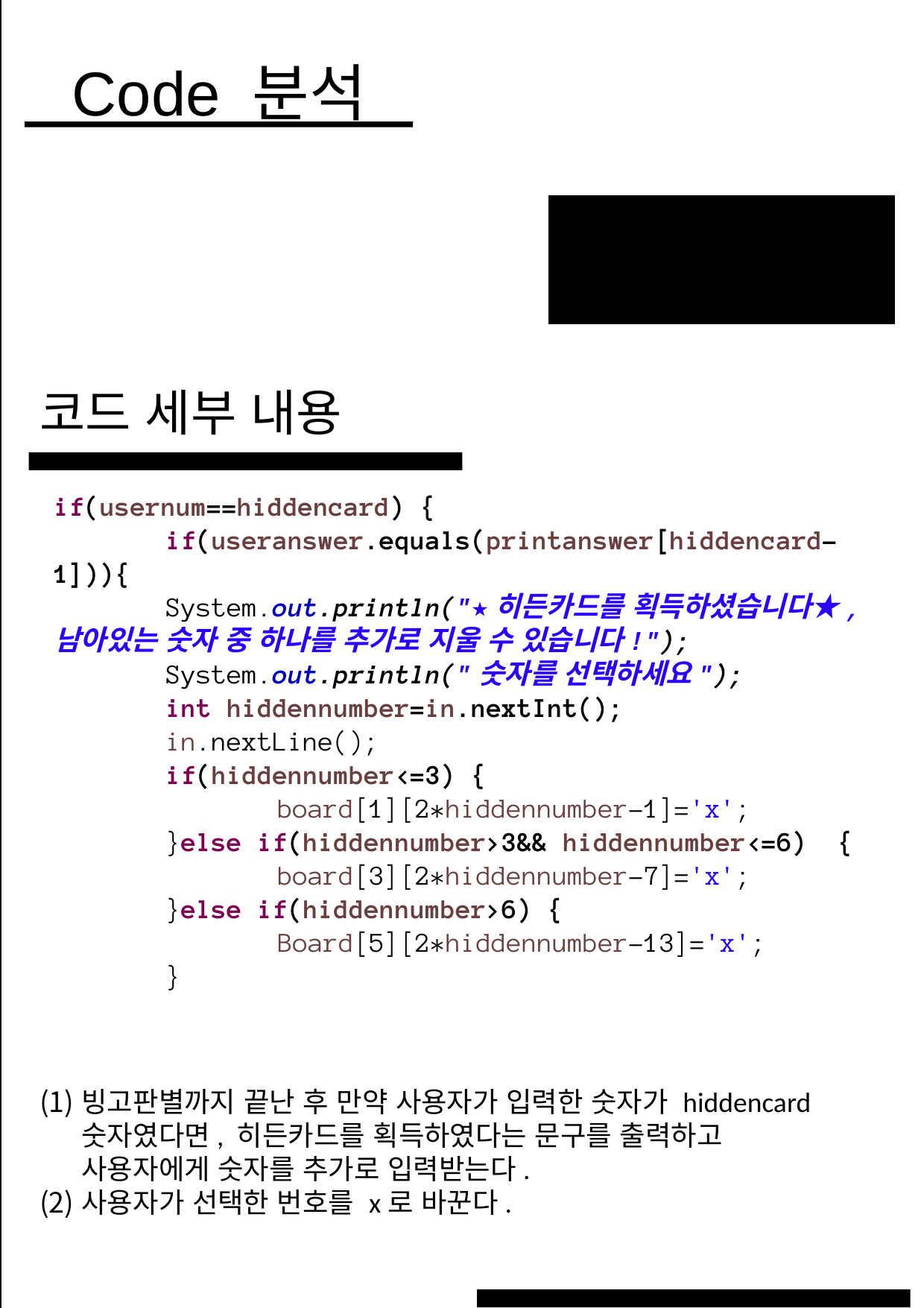

Code 분석

코드 세부 내용
WHAT WE DO?

if(usernum==hiddencard) {
	if(useranswer.equals(printanswer[hiddencard-1])){
	System.out.println("★히든카드를 획득하셨습니다★, 남아있는 숫자 중 하나를 추가로 지울 수 있습니다!");
	System.out.println("숫자를 선택하세요");
	int hiddennumber=in.nextInt();
	in.nextLine();
	if(hiddennumber<=3) {
		board[1][2*hiddennumber-1]='x';
	}else if(hiddennumber>3&& hiddennumber<=6)  {
		board[3][2*hiddennumber-7]='x';
	}else if(hiddennumber>6) {
		Board[5][2*hiddennumber-13]='x';
	}

28

빙고판별까지 끝난 후 만약 사용자가 입력한 숫자가 hiddencard 숫자였다면, 히든카드를 획득하였다는 문구를 출력하고 사용자에게 숫자를 추가로 입력받는다.
사용자가 선택한 번호를 x로 바꾼다.